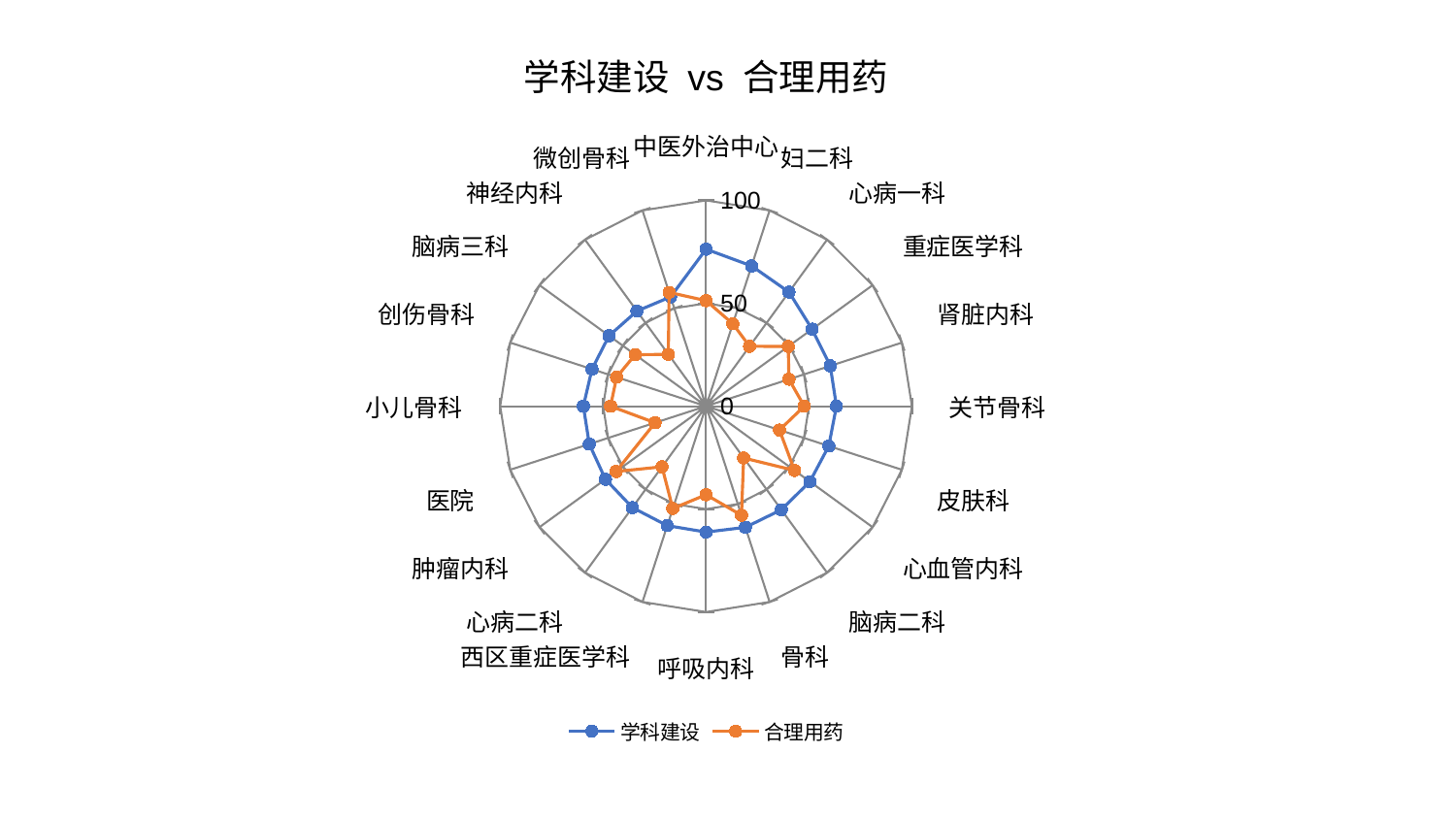

### Chart: 学科建设 vs 合理用药

| Category | 学科建设 | 合理用药 |
|---|---|---|
| 中医外治中心 | 76.28553972708583 | 51.27298768536422 |
| 妇二科 | 71.63973414520663 | 42.10010804123255 |
| 心病一科 | 68.53959469464681 | 35.96374651724452 |
| 重症医学科 | 63.680985299645684 | 49.367676367038825 |
| 肾脏内科 | 63.451833734354686 | 42.3525709257644 |
| 关节骨科 | 63.35932568338744 | 47.69201606532354 |
| 皮肤科 | 62.68838581149956 | 37.520037854515735 |
| 心血管内科 | 62.36480846214874 | 53.11637483340965 |
| 脑病二科 | 62.20570442110864 | 31.115322595521036 |
| 骨科 | 61.894901075284544 | 55.71709227716002 |
| 呼吸内科 | 61.1861354219699 | 43.03736961891177 |
| 西区重症医学科 | 61.02884974198605 | 52.267178547215565 |
| 心病二科 | 60.90677497014662 | 36.422151088833786 |
| 肿瘤内科 | 60.41747922717286 | 54.01385774219547 |
| 医院 | 59.65001363601698 | 26.04370183428815 |
| 小儿骨科 | 59.59845431448818 | 46.40697778960156 |
| 创伤骨科 | 58.256665542351605 | 45.68038462226066 |
| 脑病三科 | 58.254130710234044 | 42.55651213057146 |
| 神经内科 | 57.12398859545483 | 31.170859769991555 |
| 微创骨科 | 55.82989116387046 | 58.146818998734815 |
16